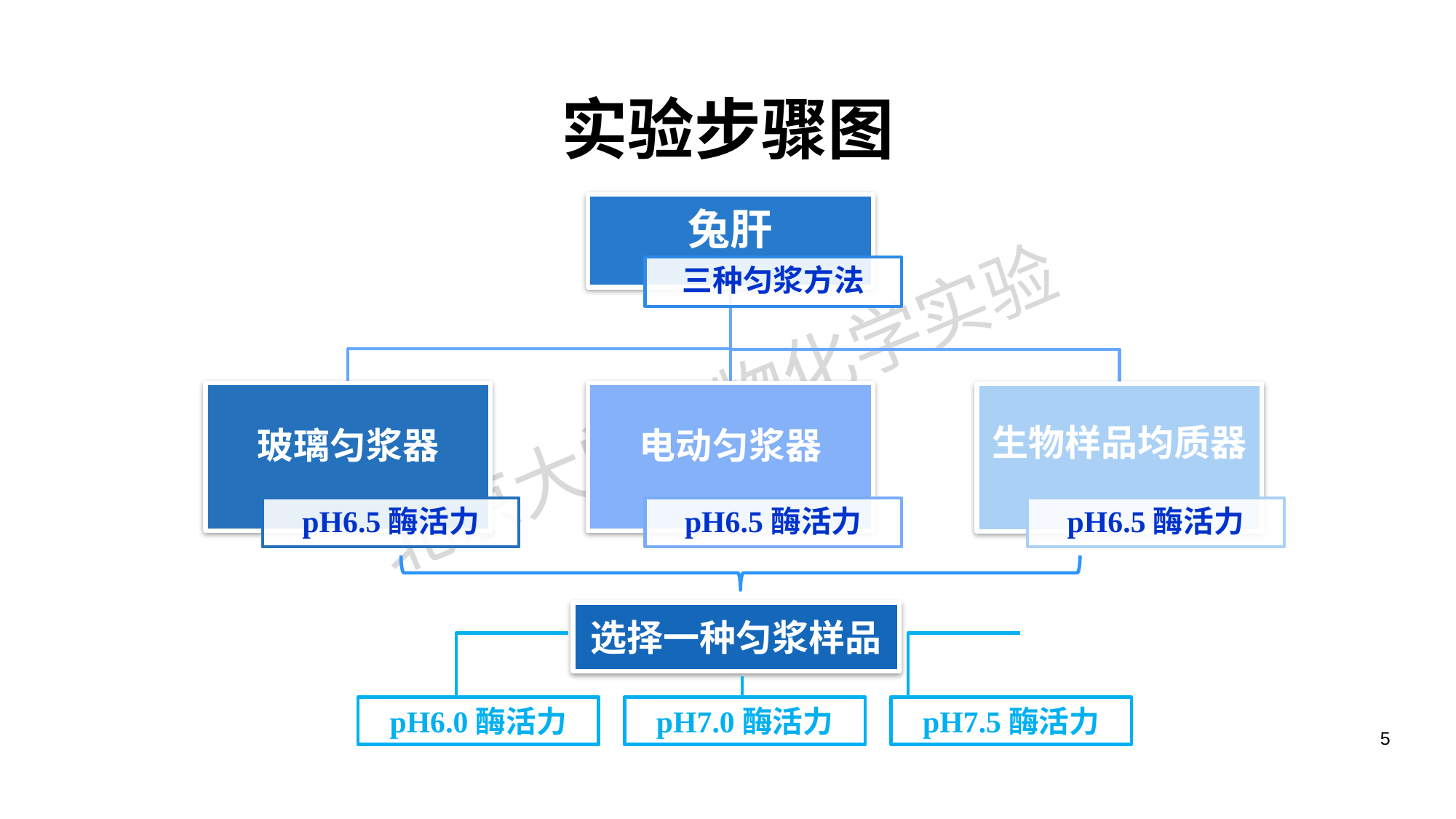

# 实验步骤图
兔肝
三种匀浆方法
玻璃匀浆器
pH6.5酶活力
电动匀浆器
pH6.5酶活力
生物样品均质器
pH6.5酶活力

选择一种匀浆样品
pH6.0酶活力
pH7.0酶活力
pH7.5酶活力
5